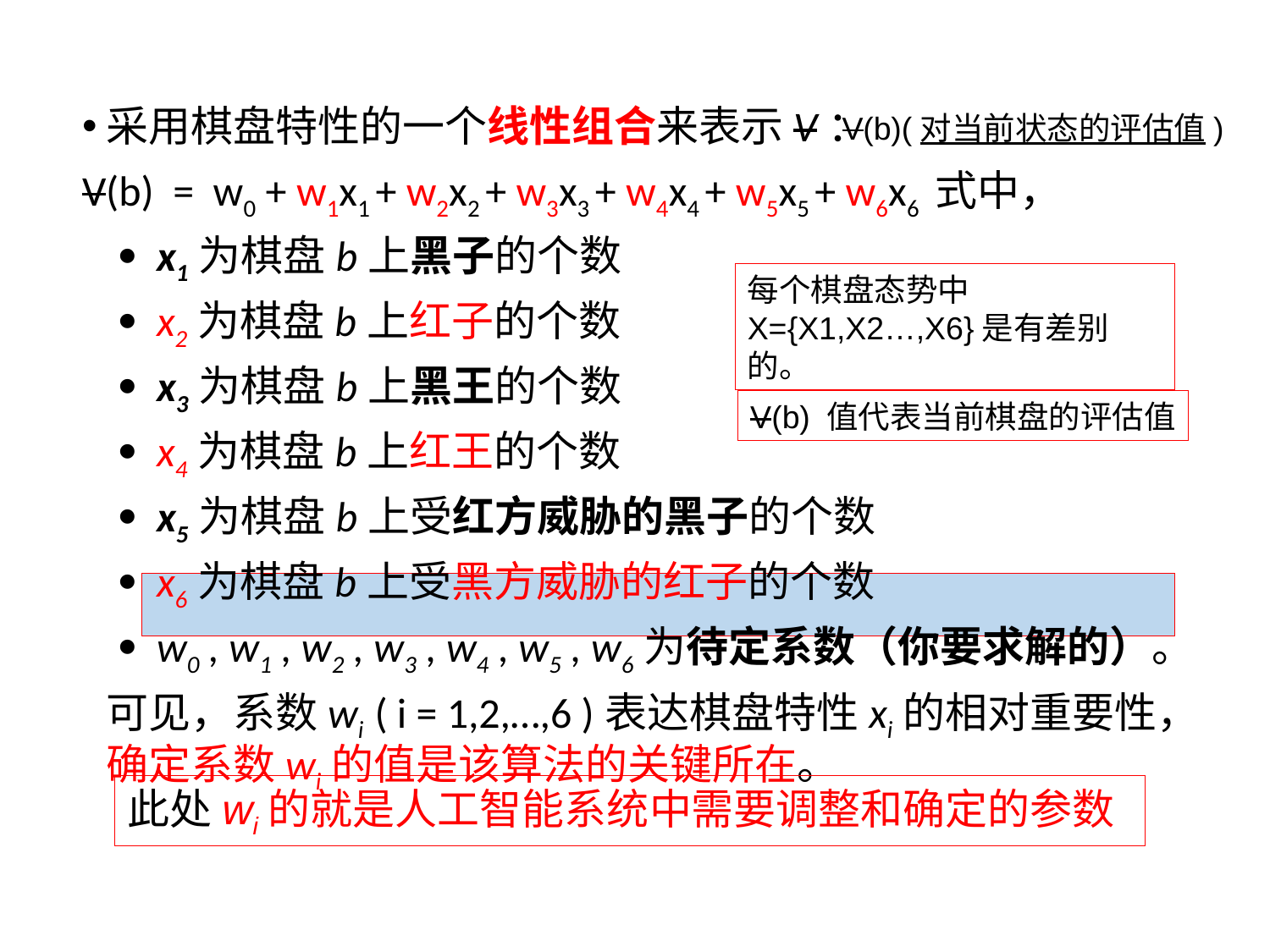

4.2机器学习活动
采用棋盘特性的一个线性组合来表示V：
V(b)  =  w0 + w1x1 + w2x2 + w3x3 + w4x4 + w5x5 + w6x6 式中，
    •  x1为棋盘b上黑子的个数
    •  x2为棋盘b上红子的个数
    •  x3为棋盘b上黑王的个数
    •  x4为棋盘b上红王的个数
    •  x5为棋盘b上受红方威胁的黑子的个数
    •  x6为棋盘b上受黑方威胁的红子的个数
    •  w0 , w1 , w2 , w3 , w4 , w5 , w6为待定系数（你要求解的）。
可见，系数wi  ( i = 1,2,…,6 )表达棋盘特性xi的相对重要性，确定系数wi的值是该算法的关键所在。
V(b)(对当前状态的评估值)
每个棋盘态势中X={X1,X2…,X6}是有差别的。
V(b) 值代表当前棋盘的评估值

此处wi的就是人工智能系统中需要调整和确定的参数